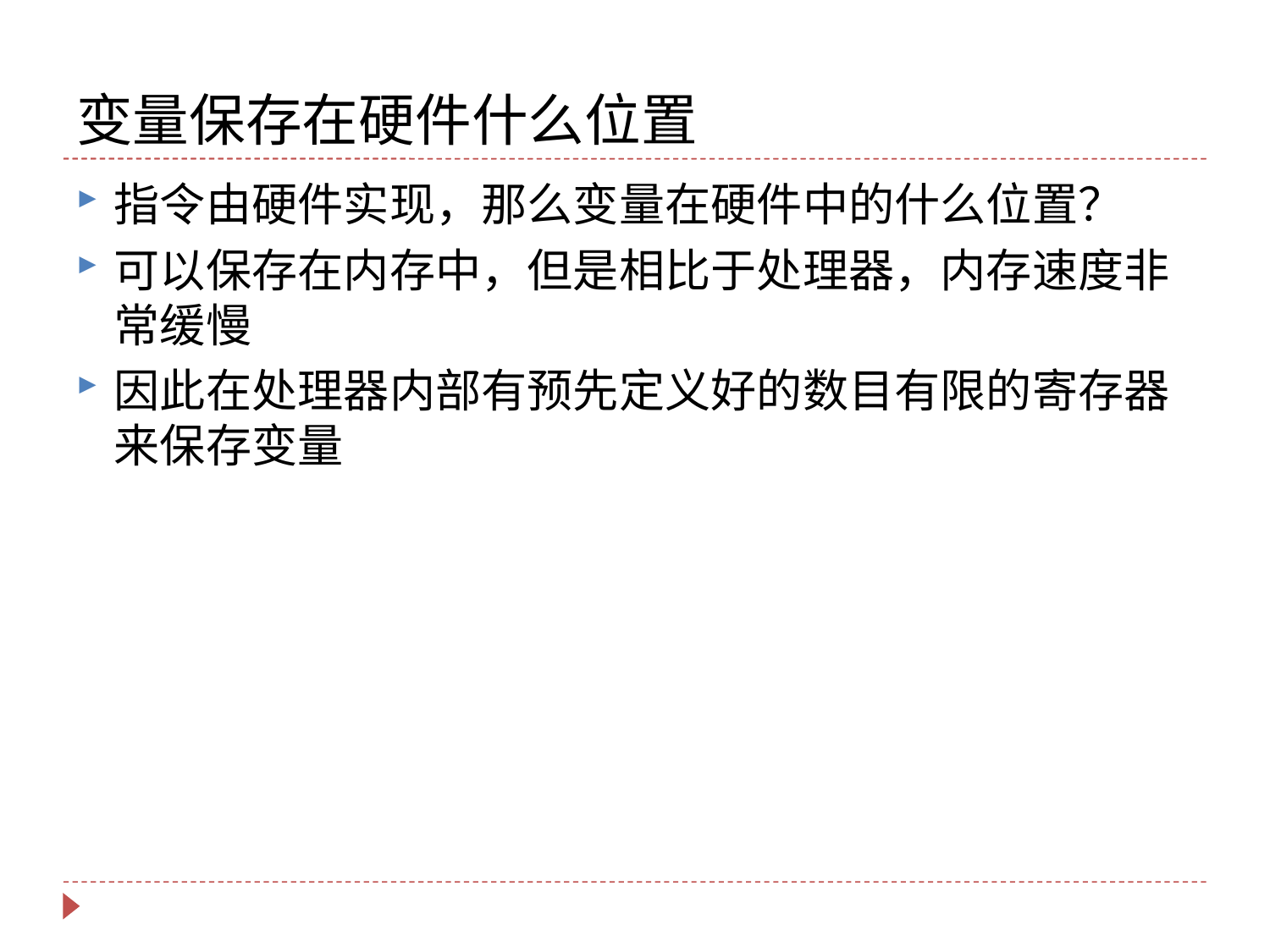

# 变量保存在硬件什么位置
指令由硬件实现，那么变量在硬件中的什么位置？
可以保存在内存中，但是相比于处理器，内存速度非常缓慢
因此在处理器内部有预先定义好的数目有限的寄存器来保存变量